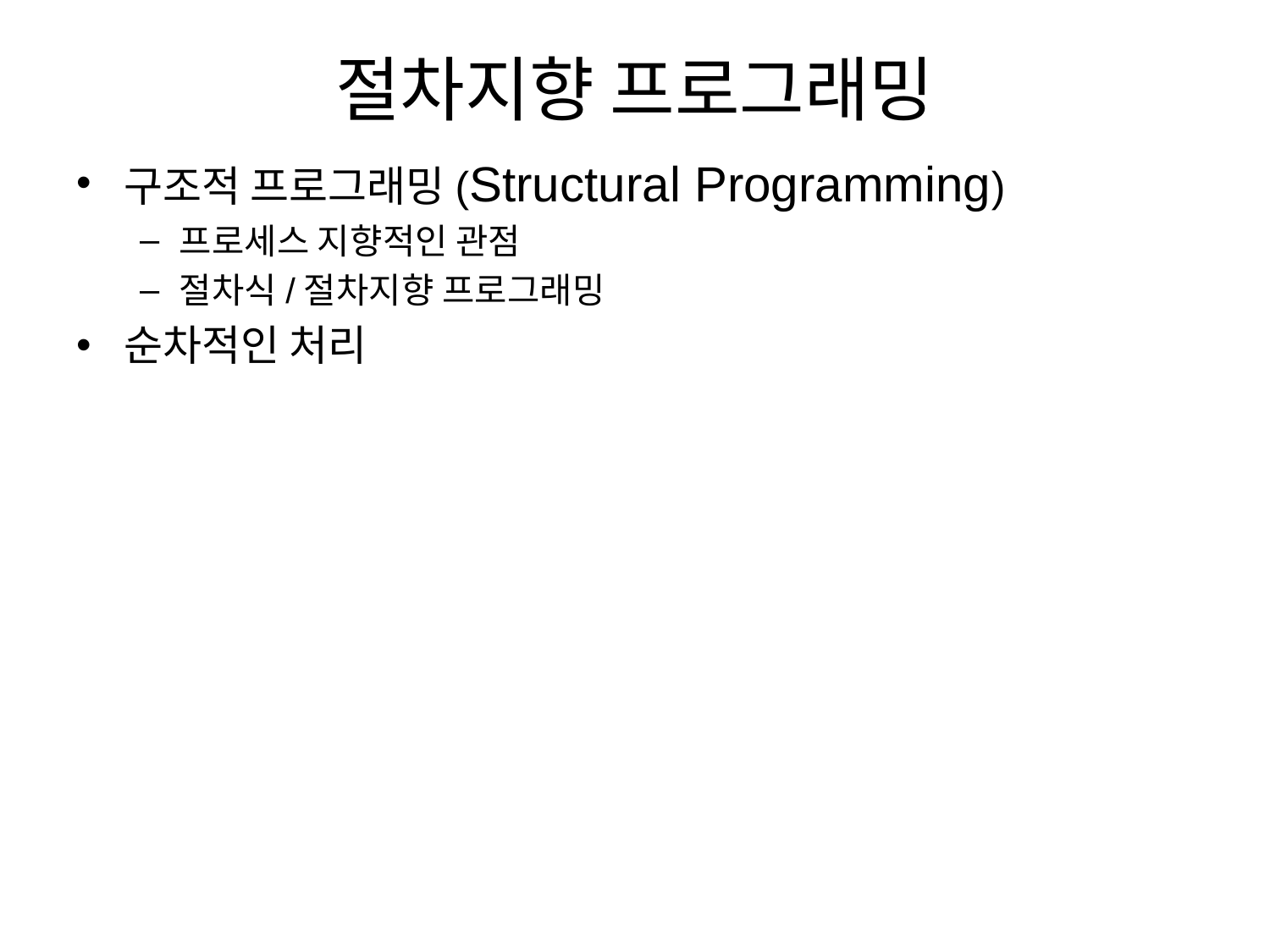

# 절차지향 프로그래밍
구조적 프로그래밍(Structural Programming)
프로세스 지향적인 관점
절차식/절차지향 프로그래밍
순차적인 처리